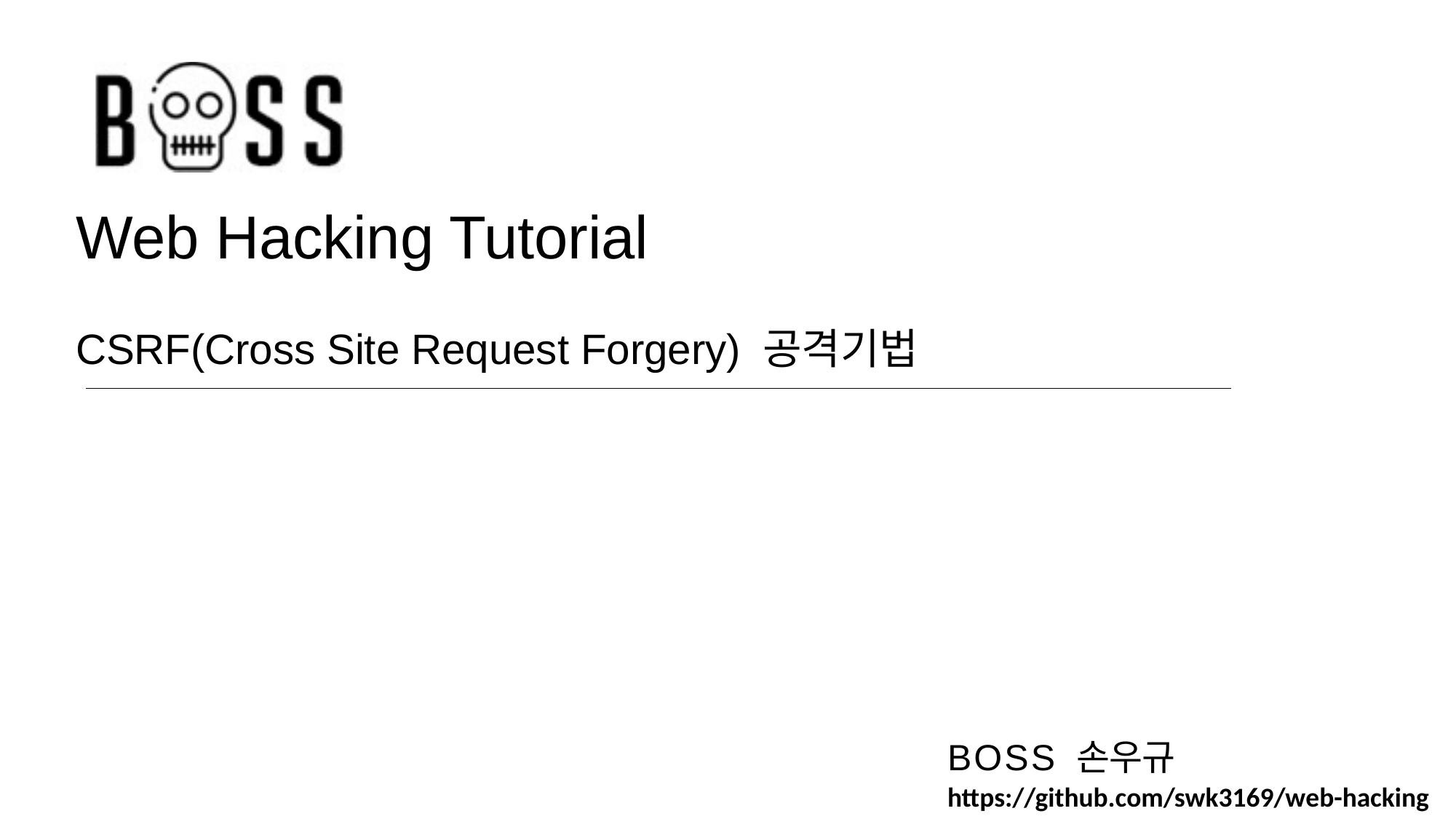

# Web Hacking Tutorial CSRF(Cross Site Request Forgery) 공격기법

BOSS 손우규
https://github.com/swk3169/web-hacking